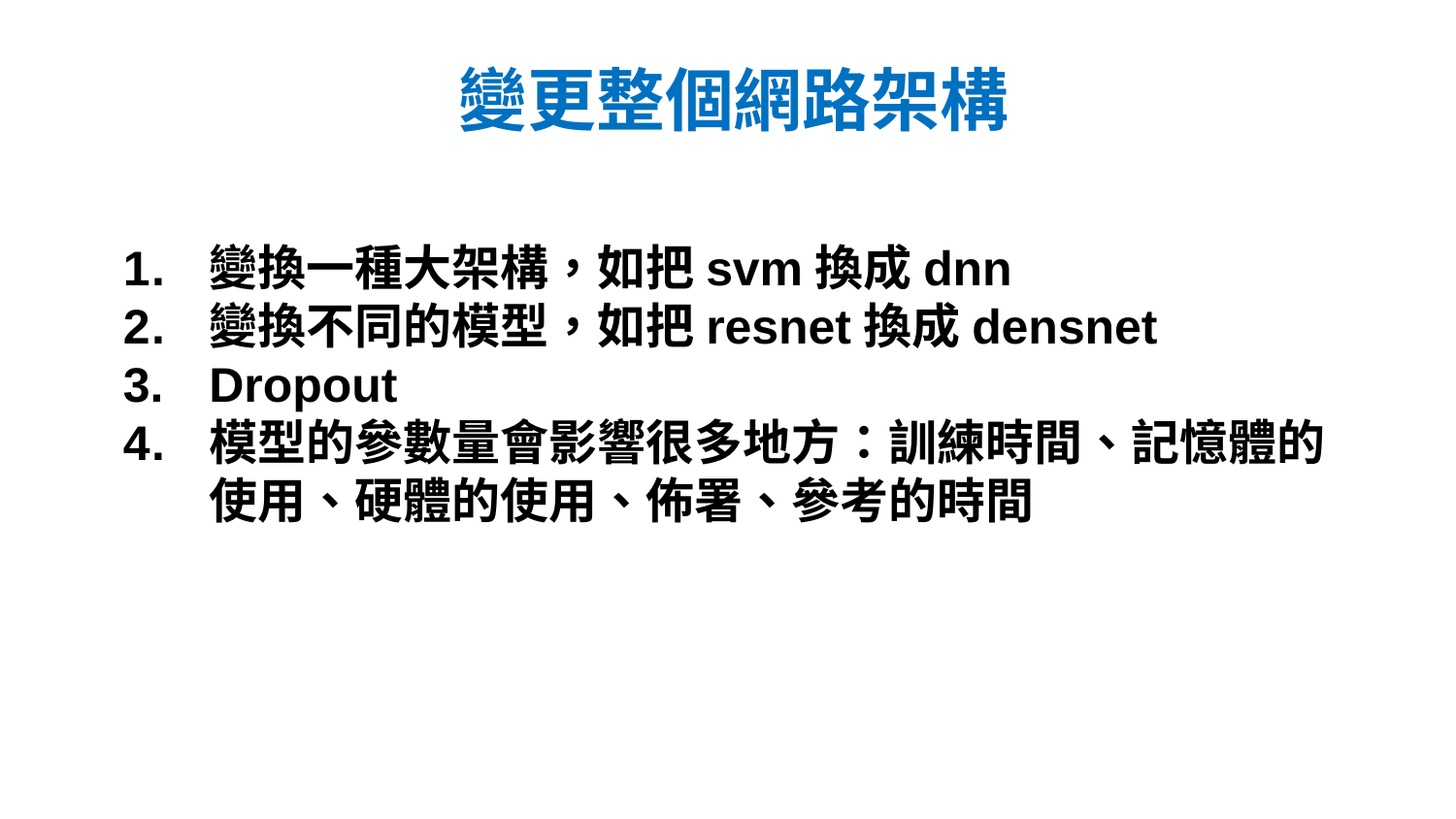

# 變更整個網路架構
變換一種大架構，如把svm換成dnn
變換不同的模型，如把resnet換成densnet
Dropout
模型的參數量會影響很多地方：訓練時間、記憶體的使用、硬體的使用、佈署、參考的時間